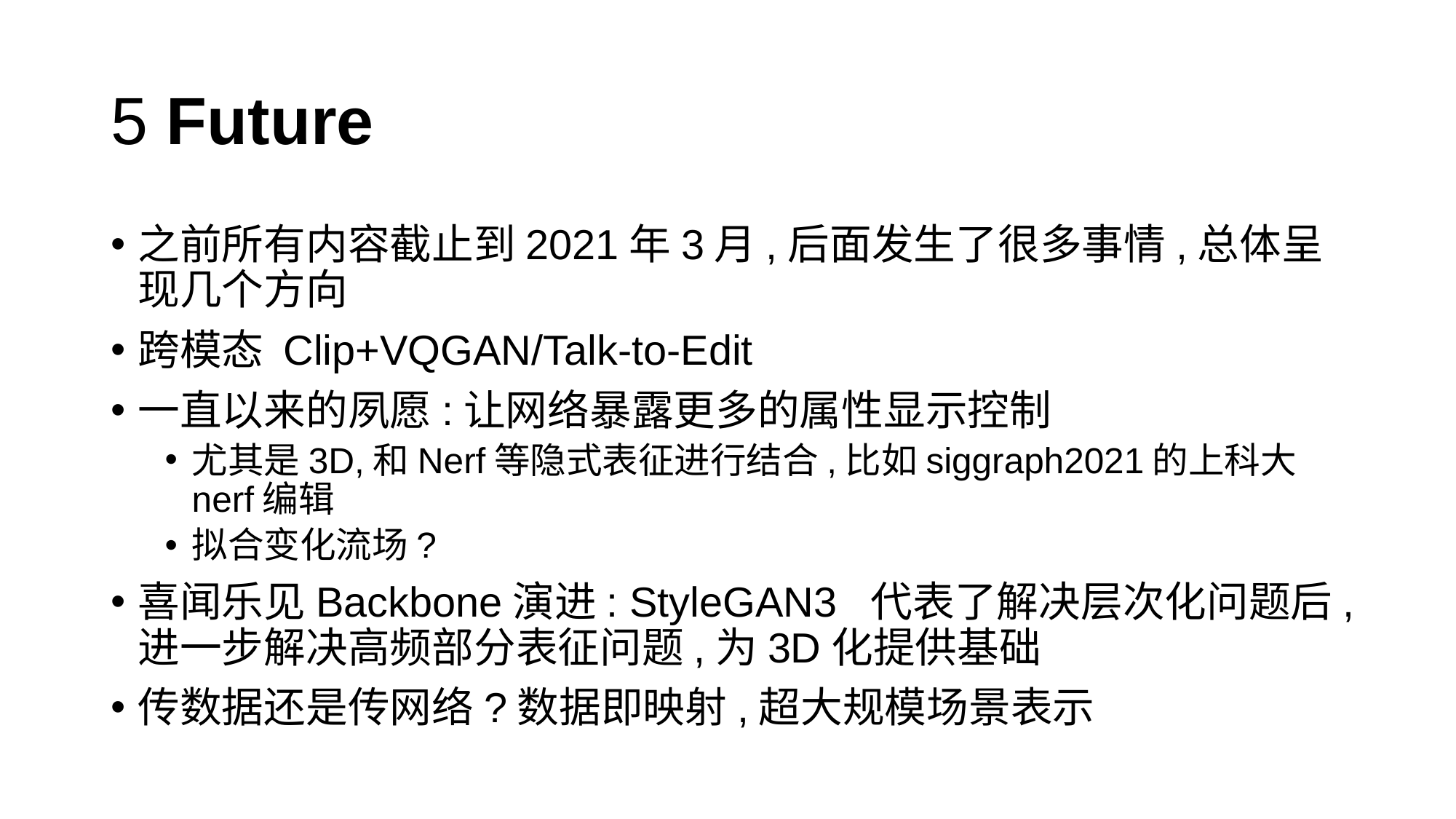

# 5 Future
之前所有内容截止到2021年3月,后面发生了很多事情,总体呈现几个方向
跨模态 Clip+VQGAN/Talk-to-Edit
一直以来的夙愿:让网络暴露更多的属性显示控制
尤其是3D,和Nerf等隐式表征进行结合,比如siggraph2021的上科大nerf编辑
拟合变化流场?
喜闻乐见Backbone演进: StyleGAN3  代表了解决层次化问题后,进一步解决高频部分表征问题,为3D化提供基础
传数据还是传网络?数据即映射,超大规模场景表示